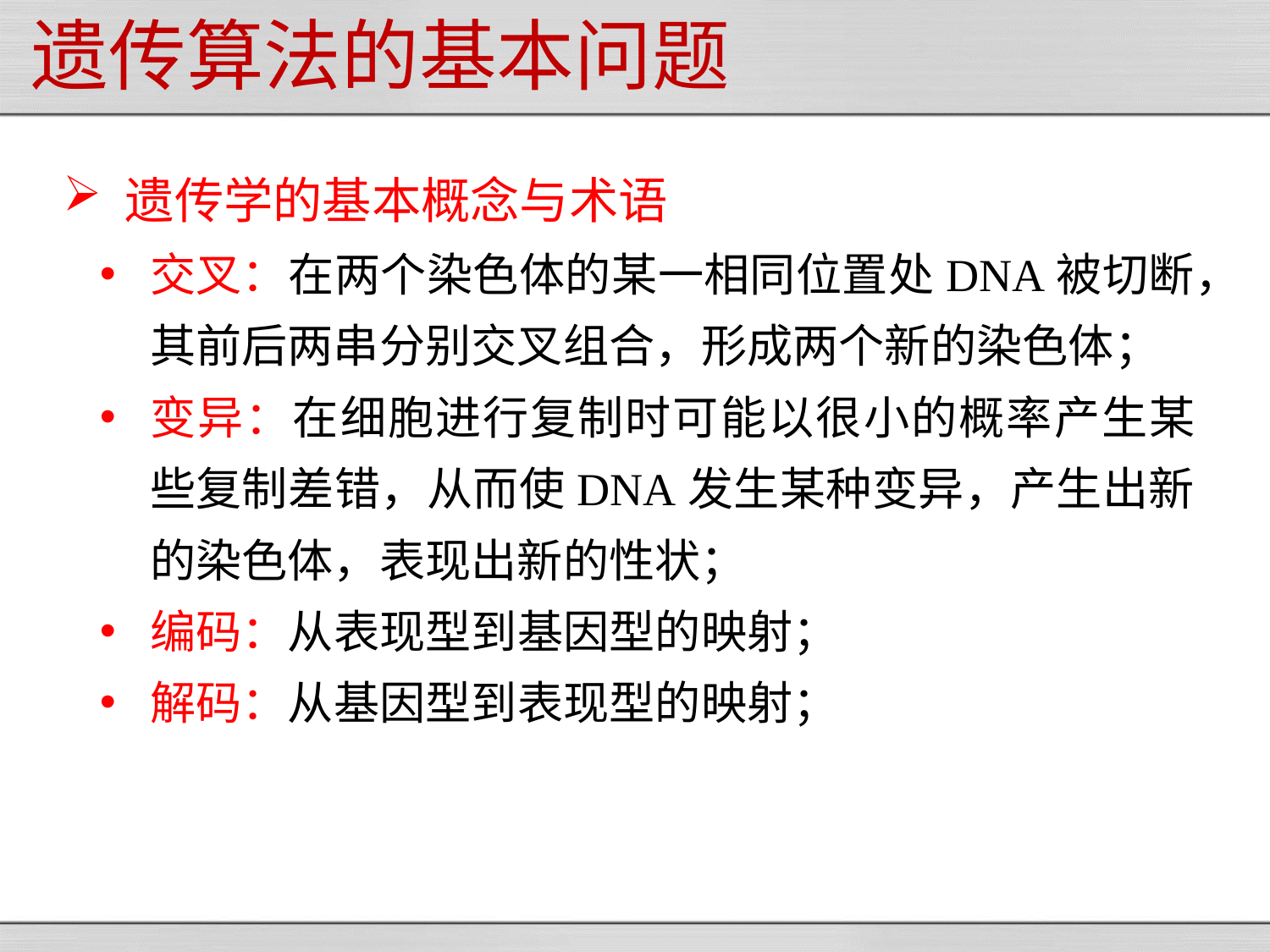

# 遗传算法的基本问题
遗传学的基本概念与术语
交叉：在两个染色体的某一相同位置处DNA被切断，其前后两串分别交叉组合，形成两个新的染色体；
变异：在细胞进行复制时可能以很小的概率产生某些复制差错，从而使DNA发生某种变异，产生出新的染色体，表现出新的性状；
编码：从表现型到基因型的映射；
解码：从基因型到表现型的映射；